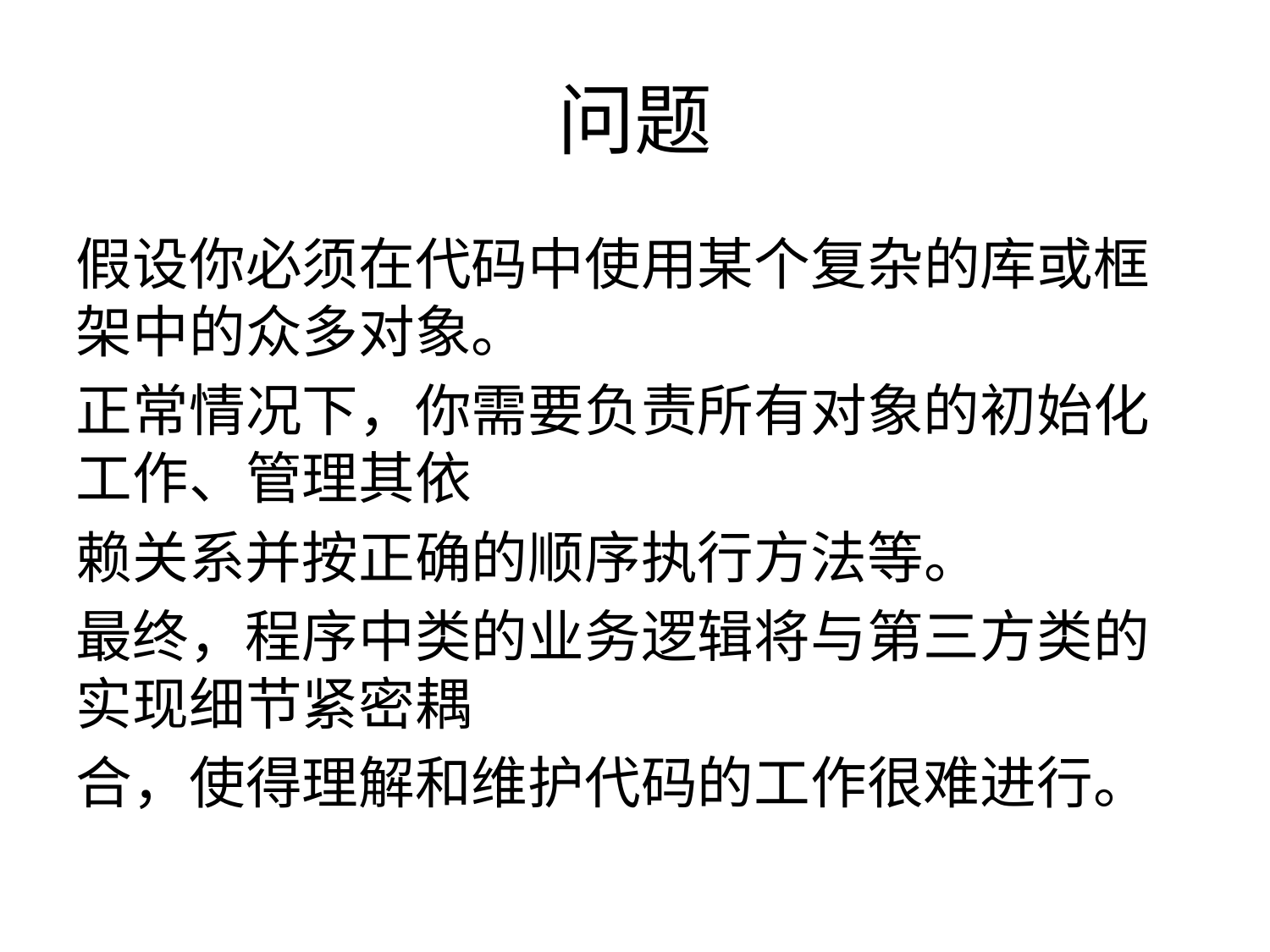

# 问题
假设你必须在代码中使用某个复杂的库或框架中的众多对象。
正常情况下，你需要负责所有对象的初始化工作、管理其依
赖关系并按正确的顺序执行方法等。
最终，程序中类的业务逻辑将与第三方类的实现细节紧密耦
合，使得理解和维护代码的工作很难进行。